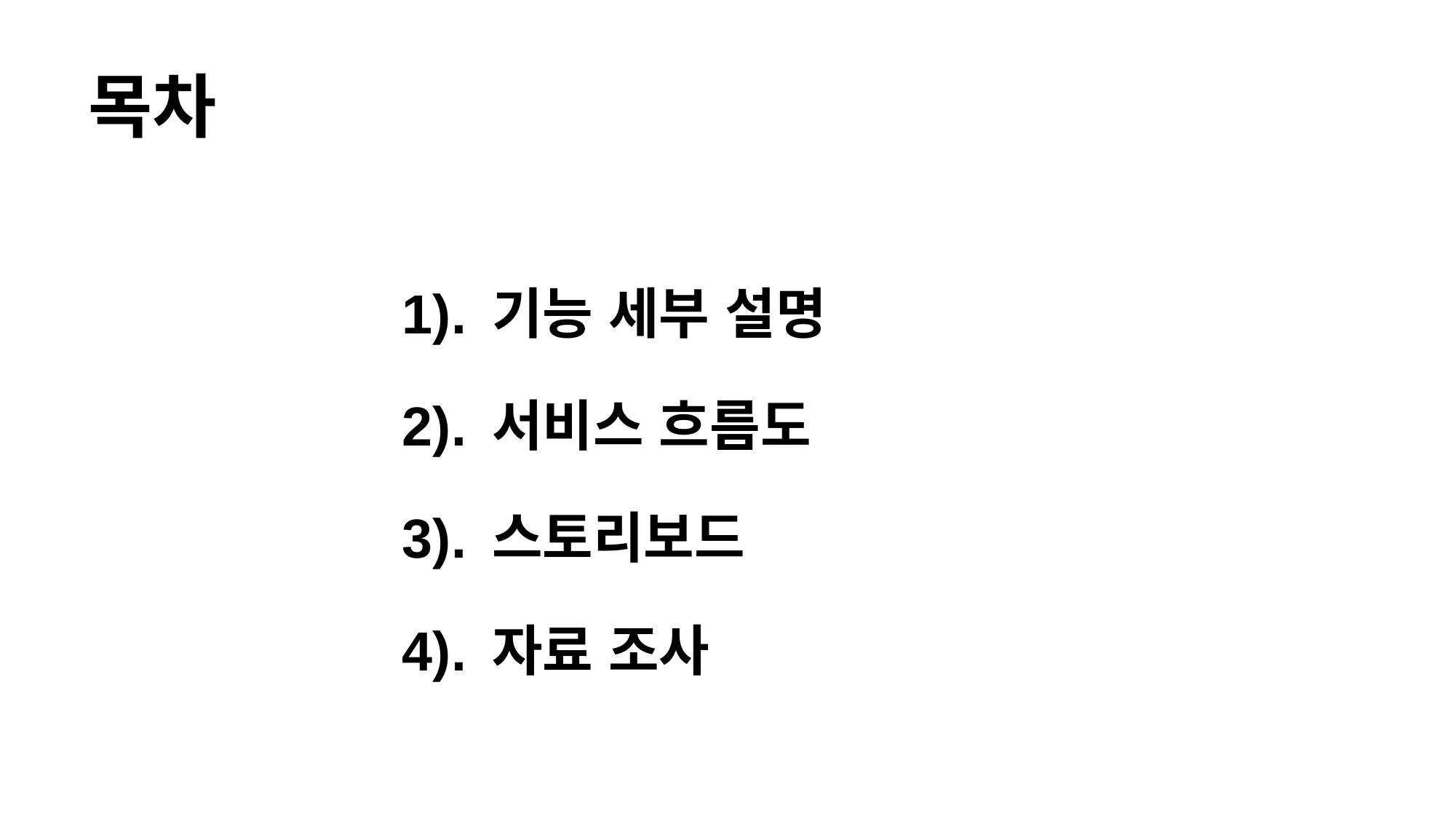

목차
1). 기능 세부 설명
2). 서비스 흐름도
3). 스토리보드
4). 자료 조사